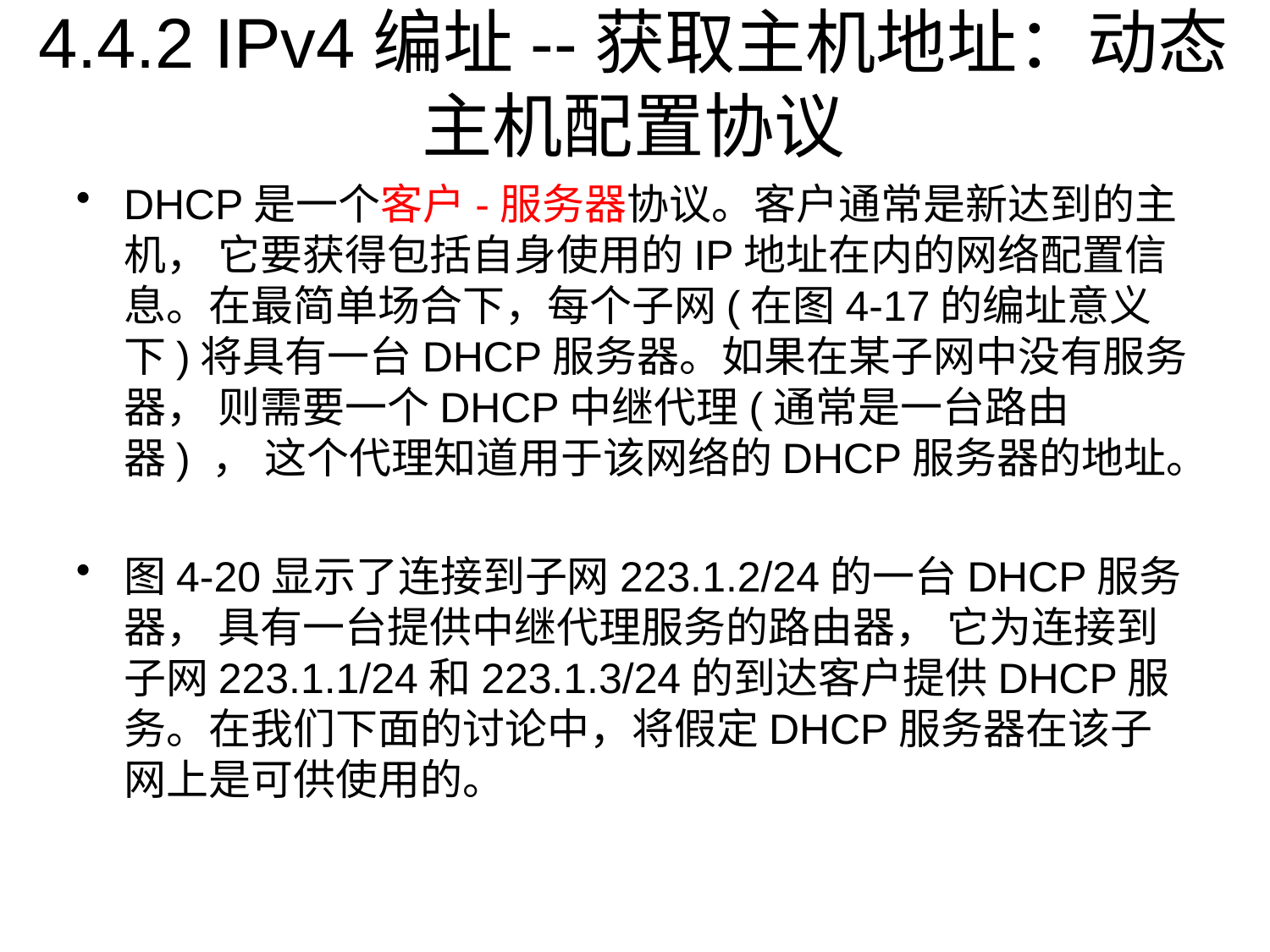

# 4.4.2 IPv4编址--获取主机地址：动态主机配置协议
DHCP是一个客户-服务器协议。客户通常是新达到的主机， 它要获得包括自身使用的IP地址在内的网络配置信息。在最简单场合下，每个子网(在图4-17的编址意义下)将具有一台DHCP服务器。如果在某子网中没有服务器， 则需要一个DHCP中继代理(通常是一台路由器) ， 这个代理知道用于该网络的DHCP服务器的地址。

图4-20显示了连接到子网223.1.2/24的一台DHCP服务器， 具有一台提供中继代理服务的路由器， 它为连接到子网223.1.1/24和223.1.3/24的到达客户提供DHCP服务。在我们下面的讨论中，将假定DHCP服务器在该子网上是可供使用的。